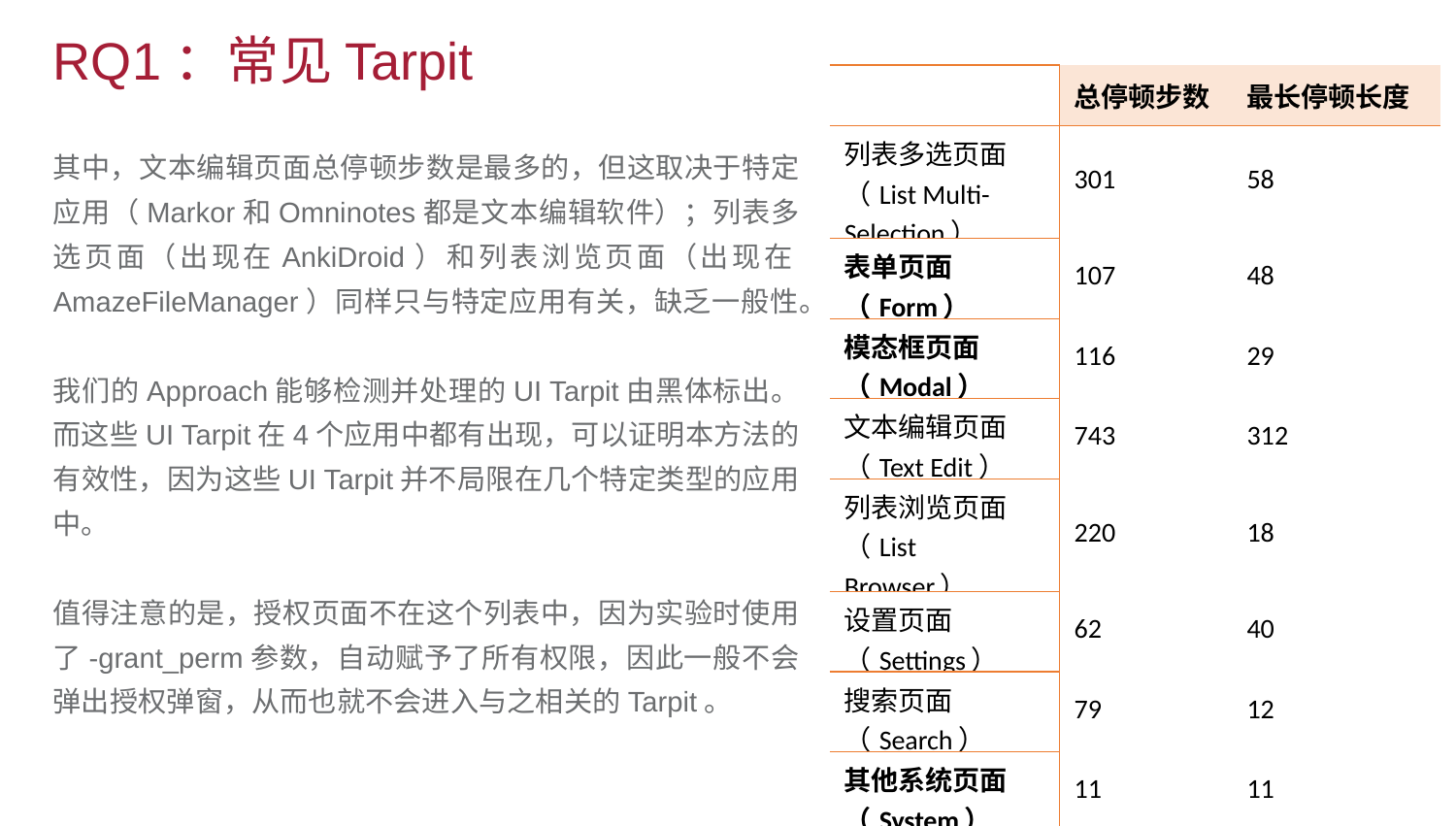

RQ1：常见Tarpit
|  | 总停顿步数 | 最长停顿长度 |
| --- | --- | --- |
| 列表多选页面（List Multi-Selection） | 301 | 58 |
| 表单页面（Form） | 107 | 48 |
| 模态框页面（Modal） | 116 | 29 |
| 文本编辑页面（Text Edit） | 743 | 312 |
| 列表浏览页面（List Browser） | 220 | 18 |
| 设置页面（Settings） | 62 | 40 |
| 搜索页面（Search） | 79 | 12 |
| 其他系统页面（System） | 11 | 11 |
其中，文本编辑页面总停顿步数是最多的，但这取决于特定应用（Markor和Omninotes都是文本编辑软件）；列表多选页面（出现在AnkiDroid）和列表浏览页面（出现在AmazeFileManager）同样只与特定应用有关，缺乏一般性。

我们的Approach能够检测并处理的UI Tarpit由黑体标出。而这些UI Tarpit在4个应用中都有出现，可以证明本方法的有效性，因为这些UI Tarpit并不局限在几个特定类型的应用中。

值得注意的是，授权页面不在这个列表中，因为实验时使用了-grant_perm参数，自动赋予了所有权限，因此一般不会弹出授权弹窗，从而也就不会进入与之相关的Tarpit。